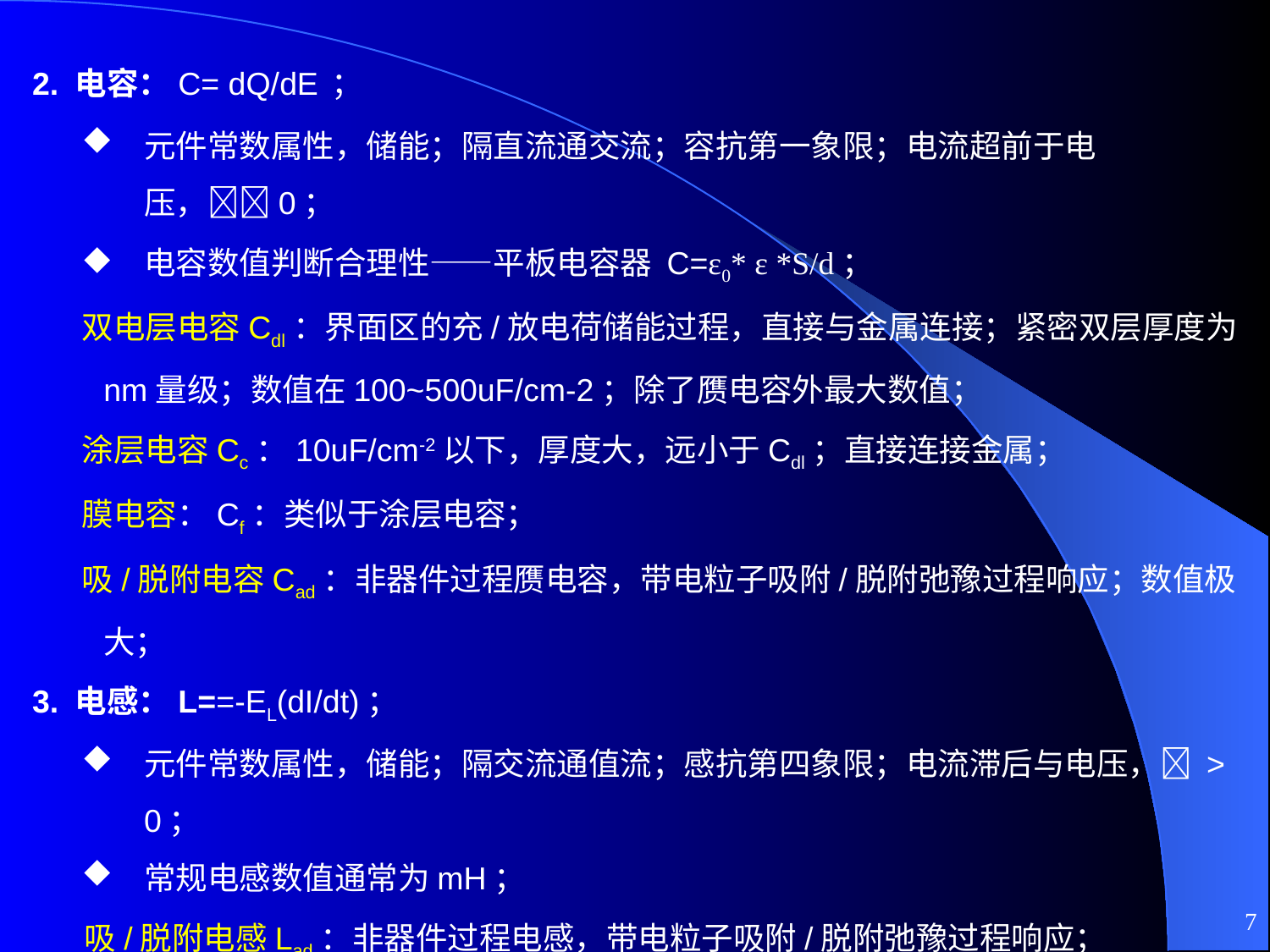

2. 电容：C= dQ/dE ；
元件常数属性，储能；隔直流通交流；容抗第一象限；电流超前于电压，θ<0；
电容数值判断合理性——平板电容器 C=ε0* ε *S/d；
双电层电容Cdl：界面区的充/放电荷储能过程，直接与金属连接；紧密双层厚度为nm量级；数值在100~500uF/cm-2；除了赝电容外最大数值；
涂层电容Cc：10uF/cm-2以下，厚度大，远小于Cdl；直接连接金属；
膜电容：Cf：类似于涂层电容；
吸/脱附电容Cad：非器件过程赝电容，带电粒子吸附/脱附弛豫过程响应；数值极大；
3. 电感：L==-EL(dI/dt)；
元件常数属性，储能；隔交流通值流；感抗第四象限；电流滞后与电压，θ > 0；
常规电感数值通常为mH；
吸/脱附电感Lad：非器件过程电感，带电粒子吸附/脱附弛豫过程响应；

自加速电感Lacl ：非器件过程电感，局域带电粒子吸附/脱附弛豫过程响应；
7